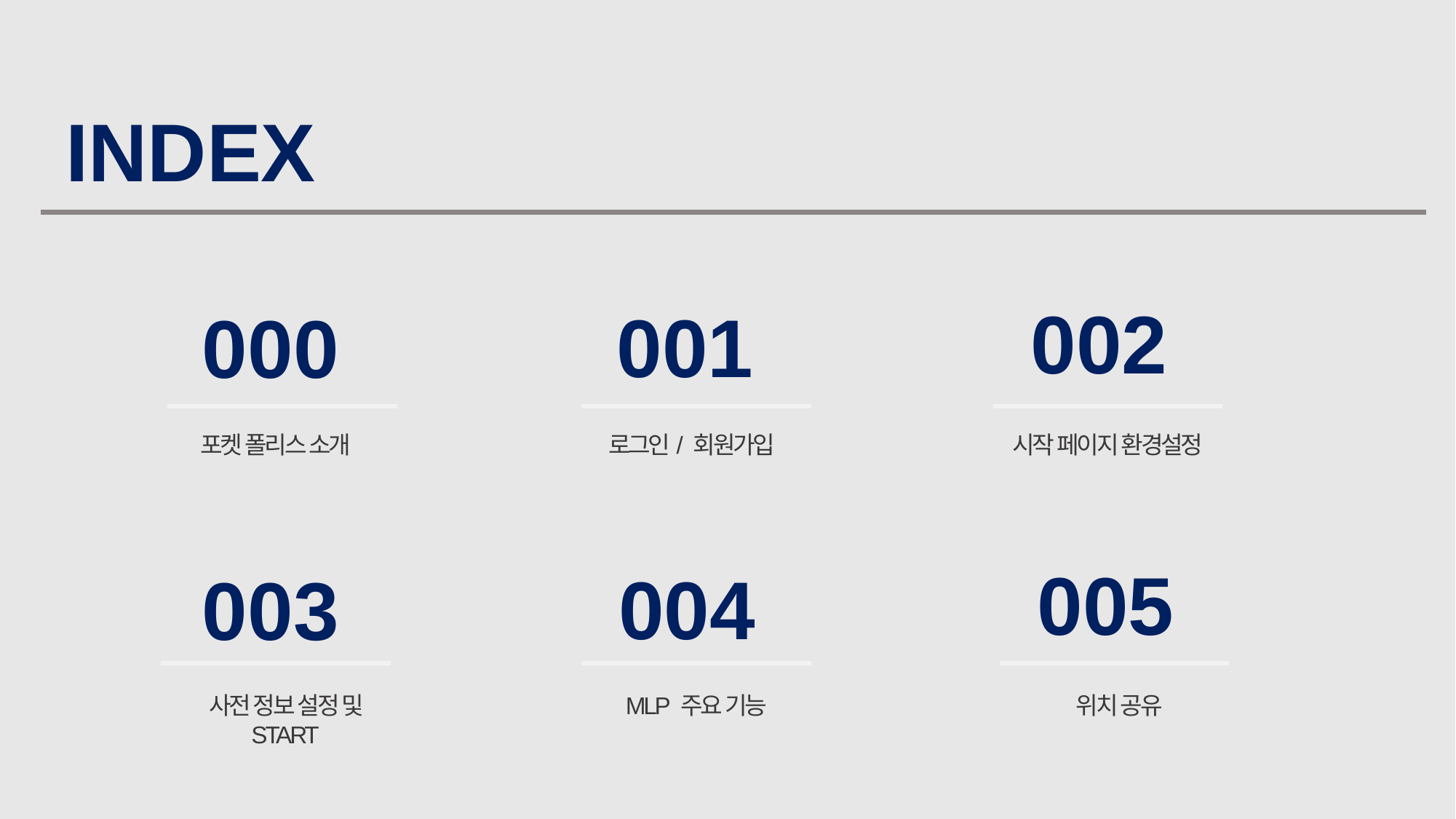

INDEX
002
001
000
포켓 폴리스 소개
로그인/ 회원가입
시작 페이지 환경설정
005
004
003
사전 정보 설정 및 START
MLP 주요 기능
위치 공유